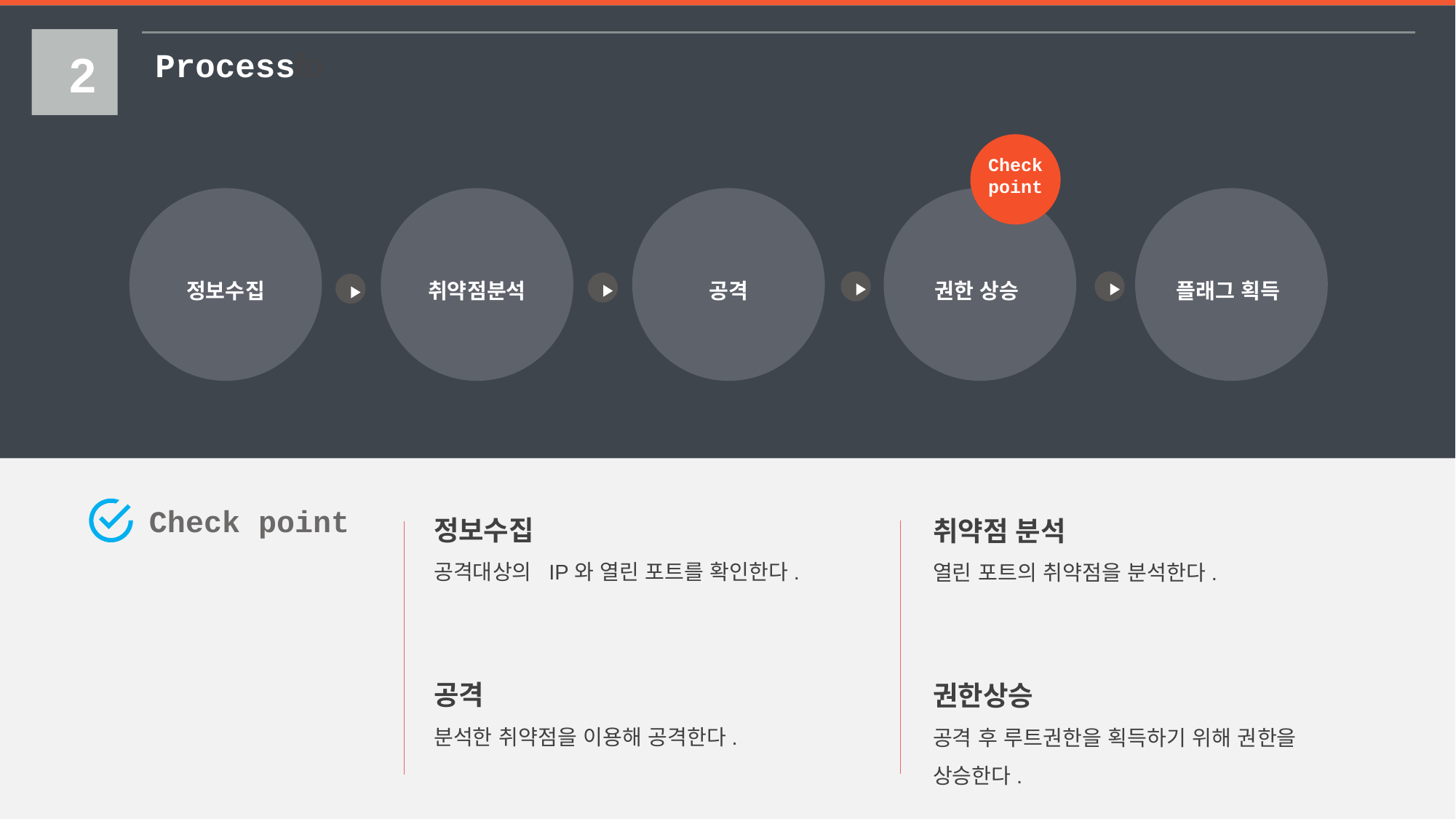

2
Processfo

Check point

취약점분석
공격
권한 상승
플래그 획득
정보수집
▶

▶

▶

▶

정보수집
공격대상의  IP와 열린 포트를 확인한다.
취약점 분석
열린 포트의 취약점을 분석한다.

Check point

공격
분석한 취약점을 이용해 공격한다.
권한상승
공격 후 루트권한을 획득하기 위해 권한을 상승한다.